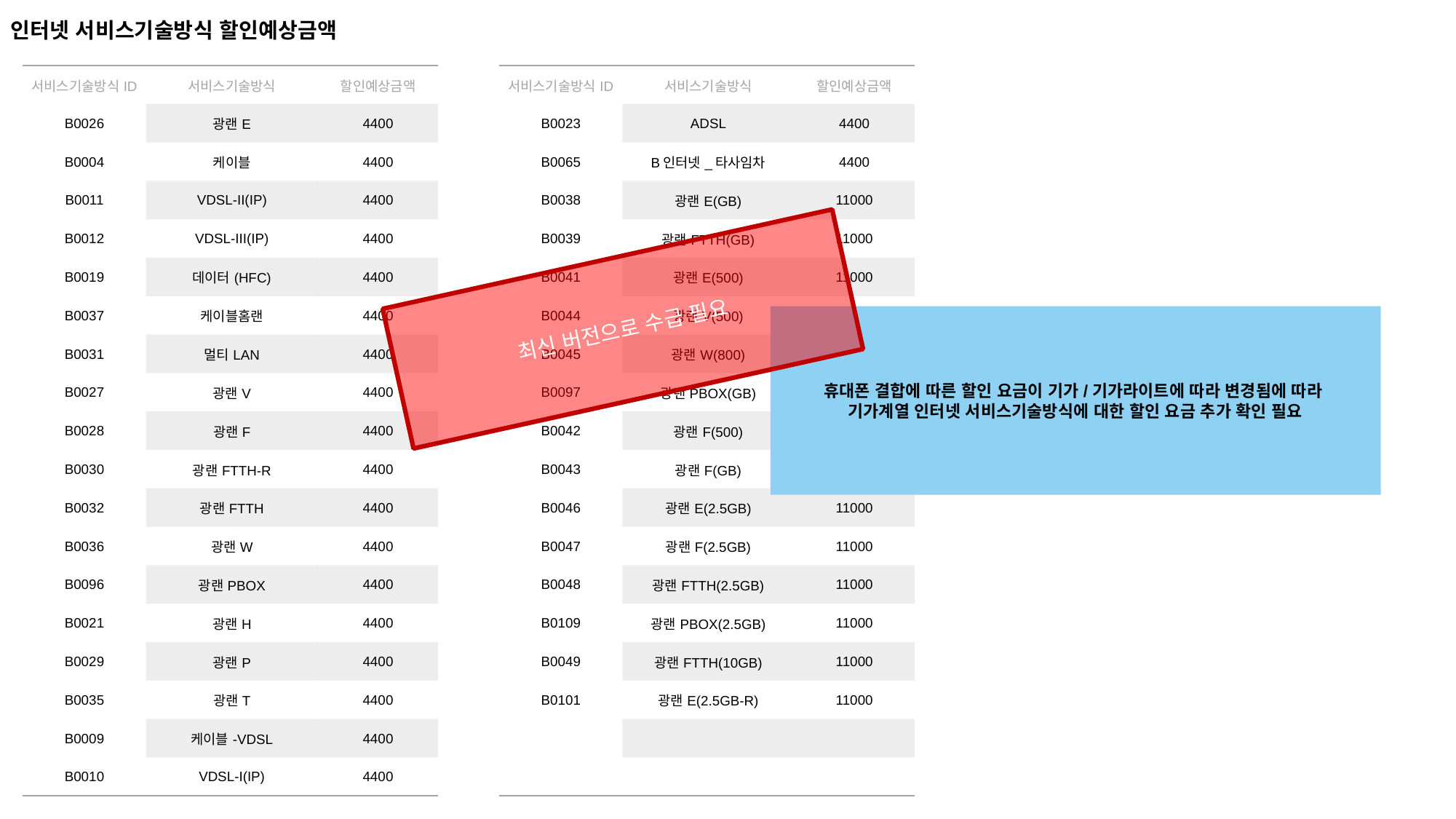

인터넷 서비스기술방식 할인예상금액
| 서비스기술방식ID | 서비스기술방식 | 할인예상금액 |
| --- | --- | --- |
| B0026 | 광랜E | 4400 |
| B0004 | 케이블 | 4400 |
| B0011 | VDSL-II(IP) | 4400 |
| B0012 | VDSL-III(IP) | 4400 |
| B0019 | 데이터(HFC) | 4400 |
| B0037 | 케이블홈랜 | 4400 |
| B0031 | 멀티LAN | 4400 |
| B0027 | 광랜V | 4400 |
| B0028 | 광랜F | 4400 |
| B0030 | 광랜FTTH-R | 4400 |
| B0032 | 광랜FTTH | 4400 |
| B0036 | 광랜W | 4400 |
| B0096 | 광랜PBOX | 4400 |
| B0021 | 광랜H | 4400 |
| B0029 | 광랜P | 4400 |
| B0035 | 광랜T | 4400 |
| B0009 | 케이블-VDSL | 4400 |
| B0010 | VDSL-I(IP) | 4400 |
| 서비스기술방식ID | 서비스기술방식 | 할인예상금액 |
| --- | --- | --- |
| B0023 | ADSL | 4400 |
| B0065 | B인터넷\_타사임차 | 4400 |
| B0038 | 광랜E(GB) | 11000 |
| B0039 | 광랜FTTH(GB) | 11000 |
| B0041 | 광랜E(500) | 11000 |
| B0044 | 광랜V(500) | 11000 |
| B0045 | 광랜W(800) | 11000 |
| B0097 | 광랜PBOX(GB) | 11000 |
| B0042 | 광랜F(500) | 11000 |
| B0043 | 광랜F(GB) | 11000 |
| B0046 | 광랜E(2.5GB) | 11000 |
| B0047 | 광랜F(2.5GB) | 11000 |
| B0048 | 광랜FTTH(2.5GB) | 11000 |
| B0109 | 광랜PBOX(2.5GB) | 11000 |
| B0049 | 광랜FTTH(10GB) | 11000 |
| B0101 | 광랜E(2.5GB-R) | 11000 |
|  |  |  |
|  |  |  |
최신 버전으로 수급 필요
휴대폰 결합에 따른 할인 요금이 기가/기가라이트에 따라 변경됨에 따라
기가계열 인터넷 서비스기술방식에 대한 할인 요금 추가 확인 필요